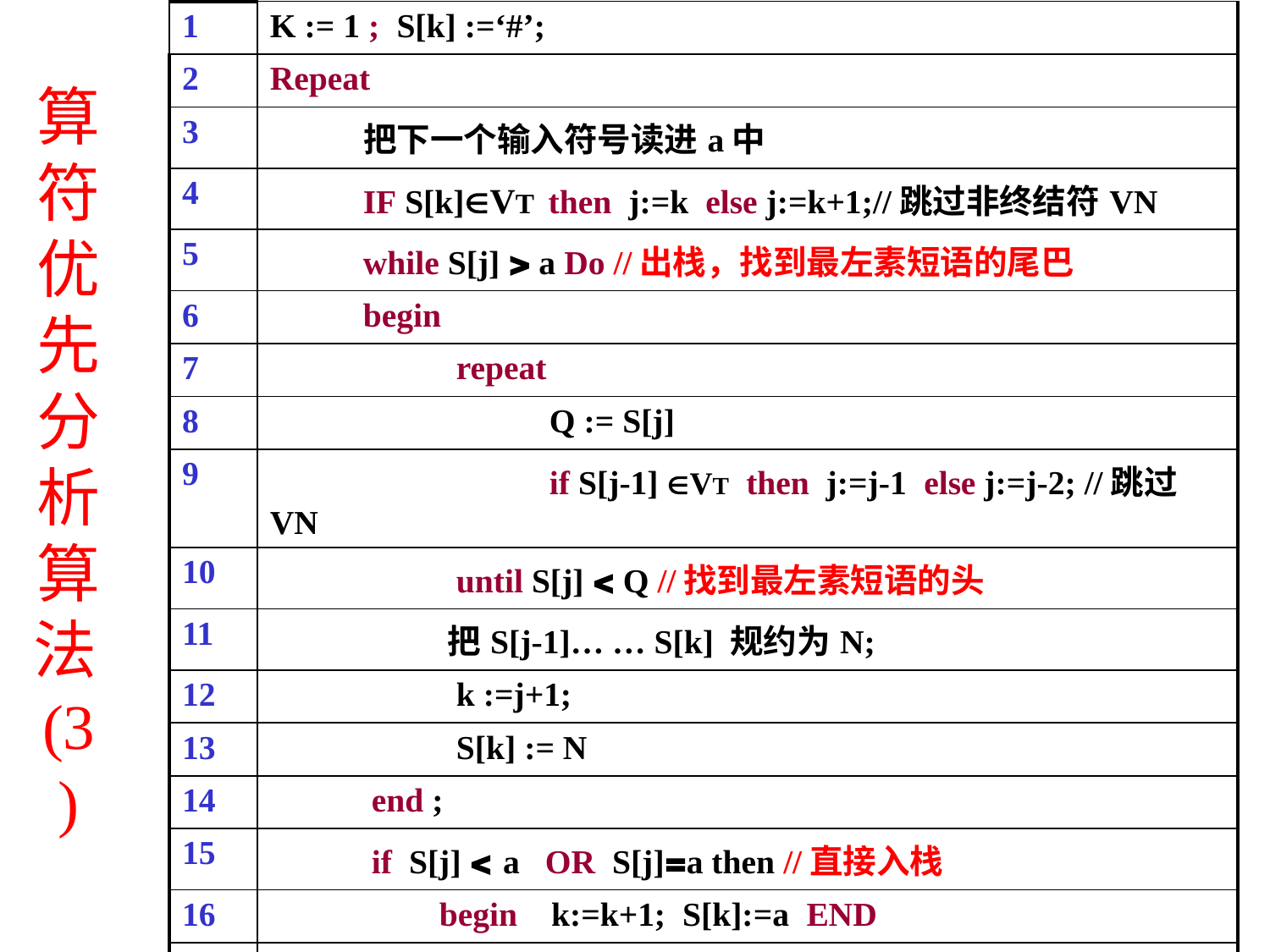

| 1 | K := 1 ; S[k] :=‘#’; |
| --- | --- |
| 2 | Repeat |
| 3 | 把下一个输入符号读进a中 |
| 4 | IF S[k]∈VT then j:=k else j:=k+1;//跳过非终结符VN |
| 5 | while S[j] > a Do //出栈，找到最左素短语的尾巴 |
| 6 | begin |
| 7 | repeat |
| 8 | Q := S[j] |
| 9 | if S[j-1] ∈VT then j:=j-1 else j:=j-2; //跳过VN |
| 10 | until S[j] < Q //找到最左素短语的头 |
| 11 | 把S[j-1]… … S[k] 规约为N; |
| 12 | k :=j+1; |
| 13 | S[k] := N |
| 14 | end ; |
| 15 | if S[j] < a OR S[j]=a then //直接入栈 |
| 16 | begin k:=k+1; S[k]:=a END |
| 17 | else ERROR |
| 18 | Until a=‘#’ |
# 算符优先分析算法(3)